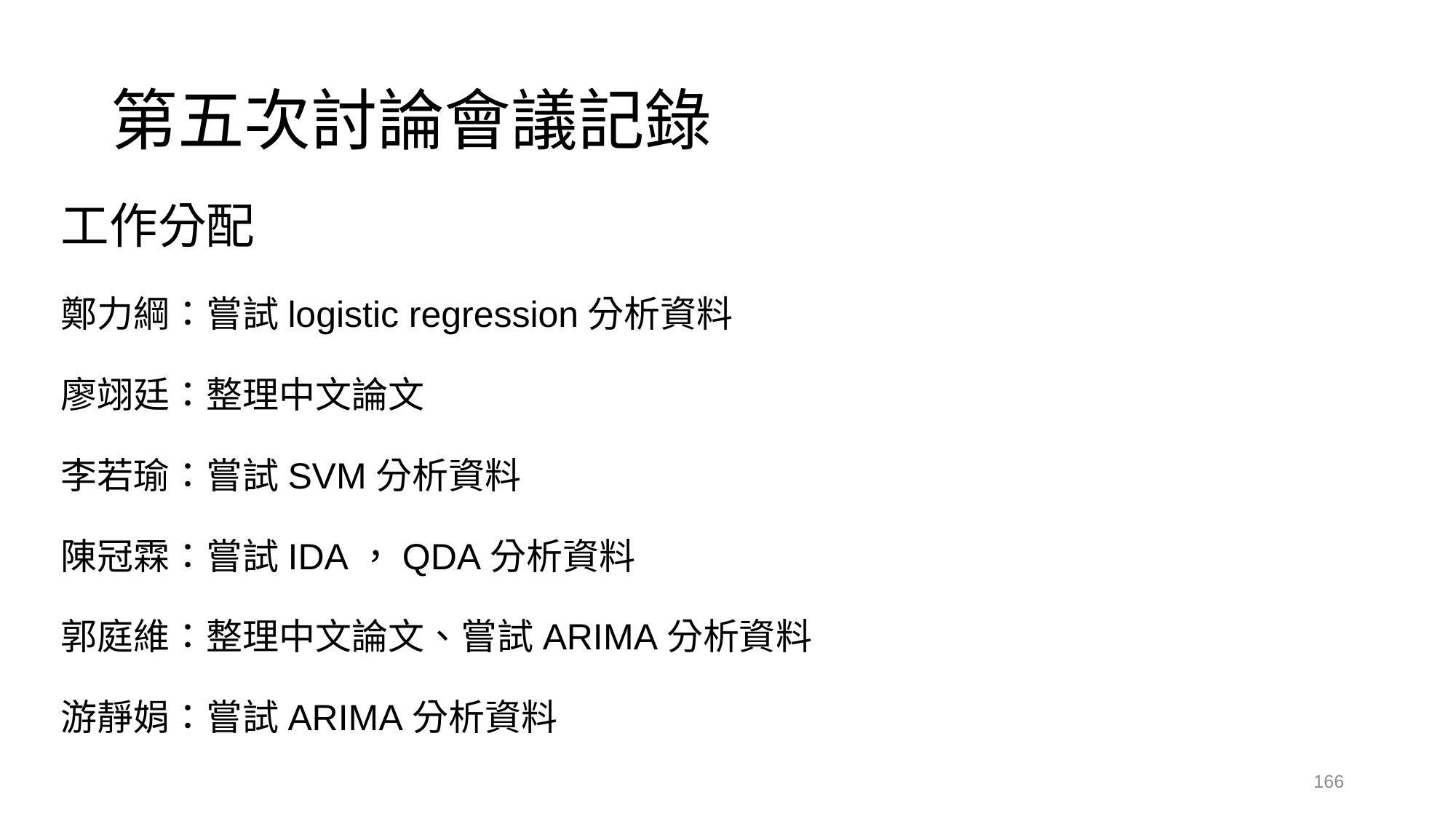

# 第五次討論會議記錄
工作分配
鄭力綱：嘗試logistic regression分析資料
廖翊廷：整理中文論文
李若瑜：嘗試SVM分析資料
陳冠霖：嘗試IDA，QDA分析資料
郭庭維：整理中文論文、嘗試ARIMA分析資料
游靜娟：嘗試ARIMA分析資料

166